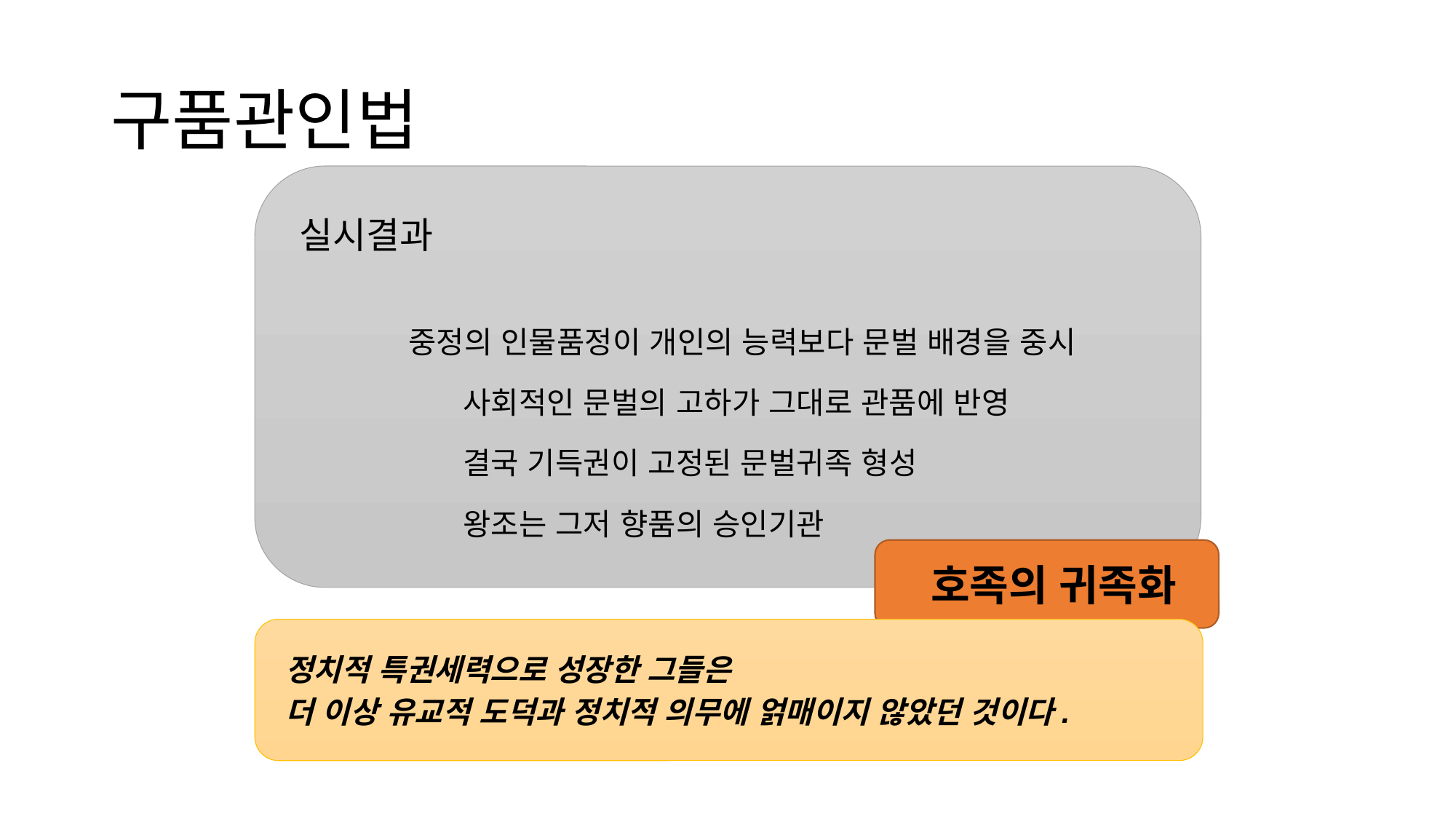

# 구품관인법
실시결과

	중정의 인물품정이 개인의 능력보다 문벌 배경을 중시
	사회적인 문벌의 고하가 그대로 관품에 반영
	결국 기득권이 고정된 문벌귀족 형성
	왕조는 그저 향품의 승인기관

호족의 귀족화
정치적 특권세력으로 성장한 그들은
더 이상 유교적 도덕과 정치적 의무에 얽매이지 않았던 것이다.